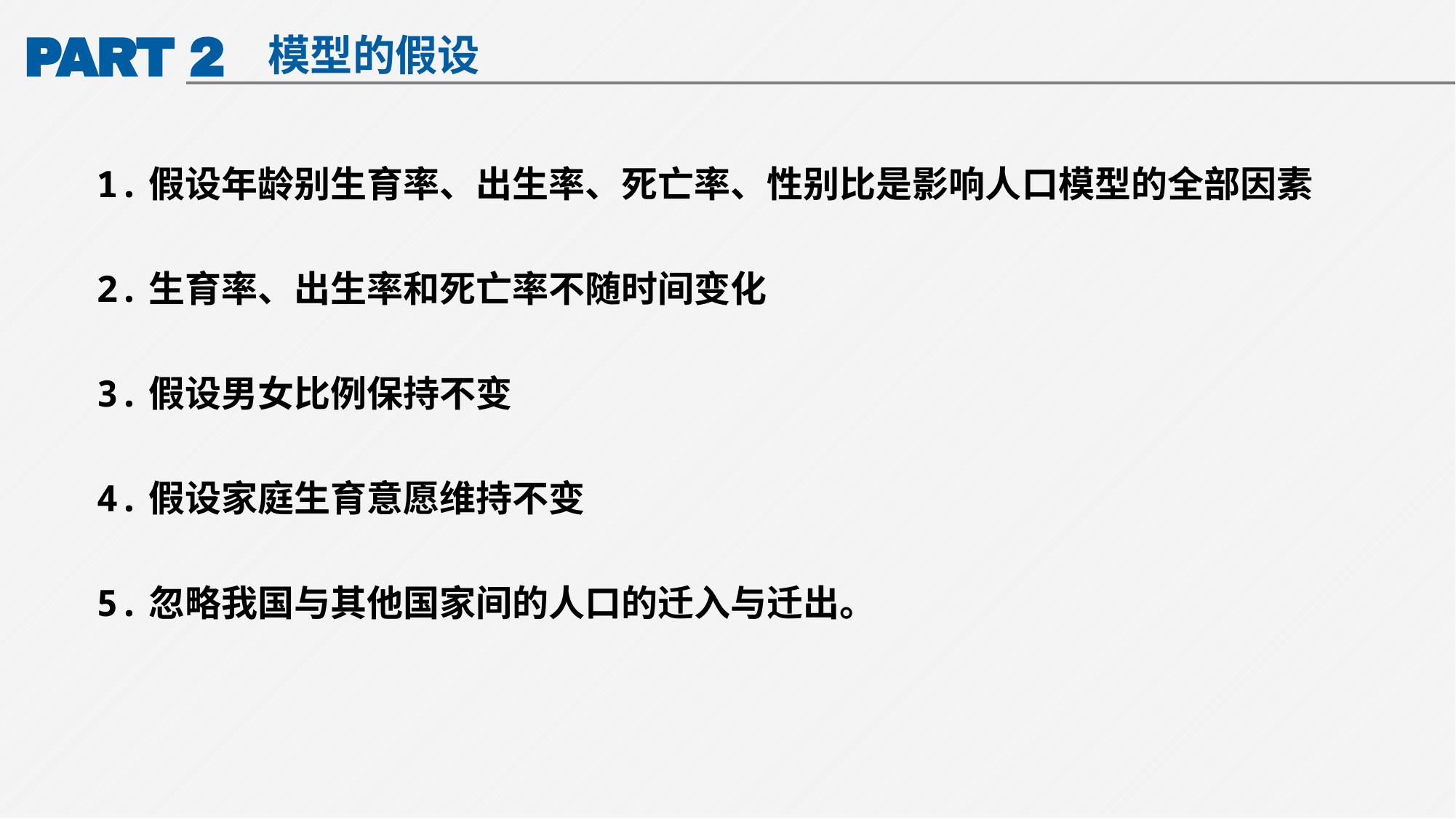

PART 2
模型的假设
1.假设年龄别生育率、出生率、死亡率、性别比是影响人口模型的全部因素
2.生育率、出生率和死亡率不随时间变化
3.假设男女比例保持不变
4.假设家庭生育意愿维持不变
5.忽略我国与其他国家间的人口的迁入与迁出。